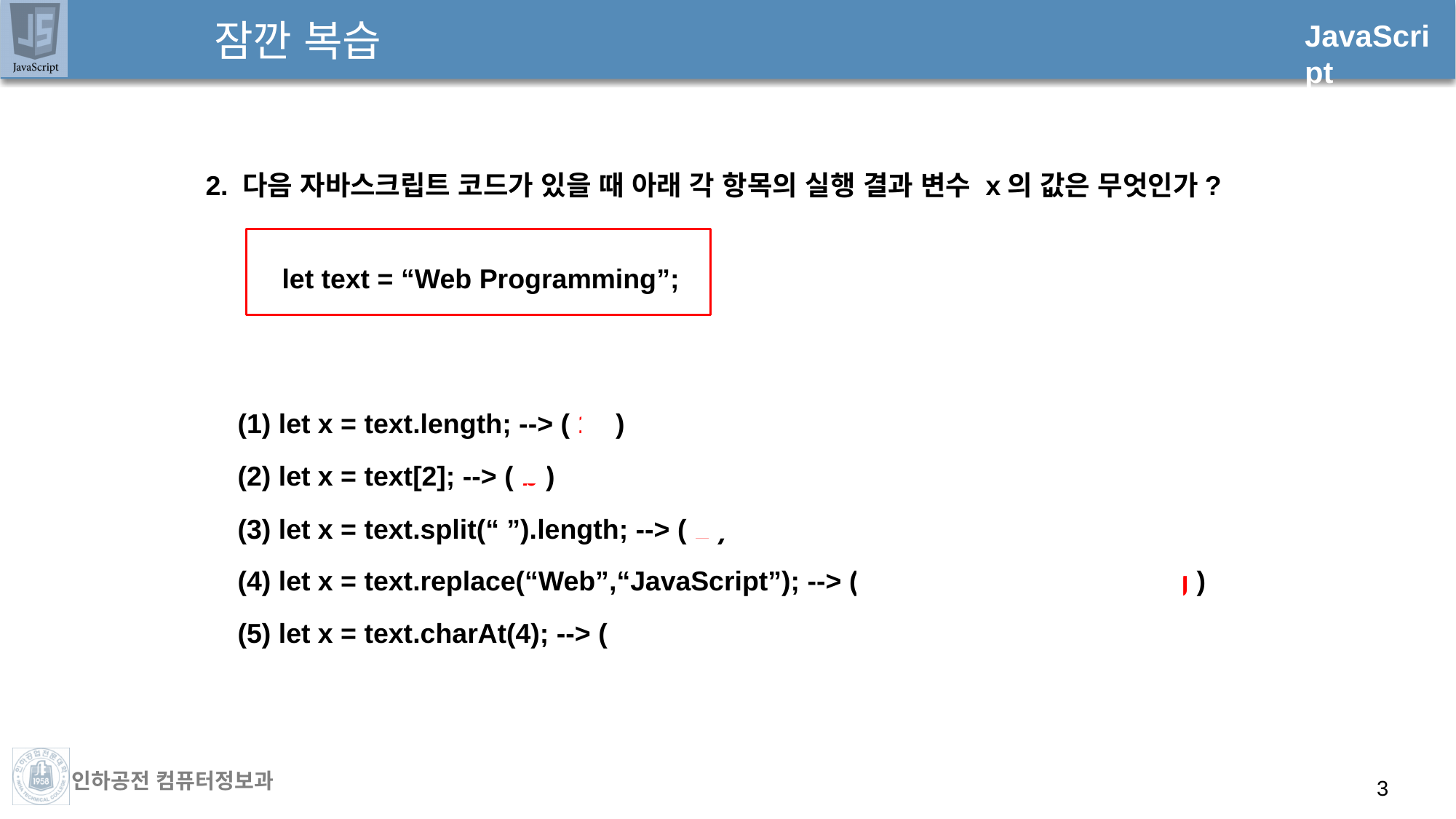

# 잠깐 복습
2. 다음 자바스크립트 코드가 있을 때 아래 각 항목의 실행 결과 변수 x의 값은 무엇인가?

          let text = “Web Programming”;

(1) let x = text.length; --> ( 15 )
(2) let x = text[2]; --> ( b )
(3) let x = text.split(“ ”).length; --> ( 2 )
(4) let x = text.replace(“Web”,“JavaScript”); --> ( JavaScript Programming )
(5) let x = text.charAt(4); --> ( p )